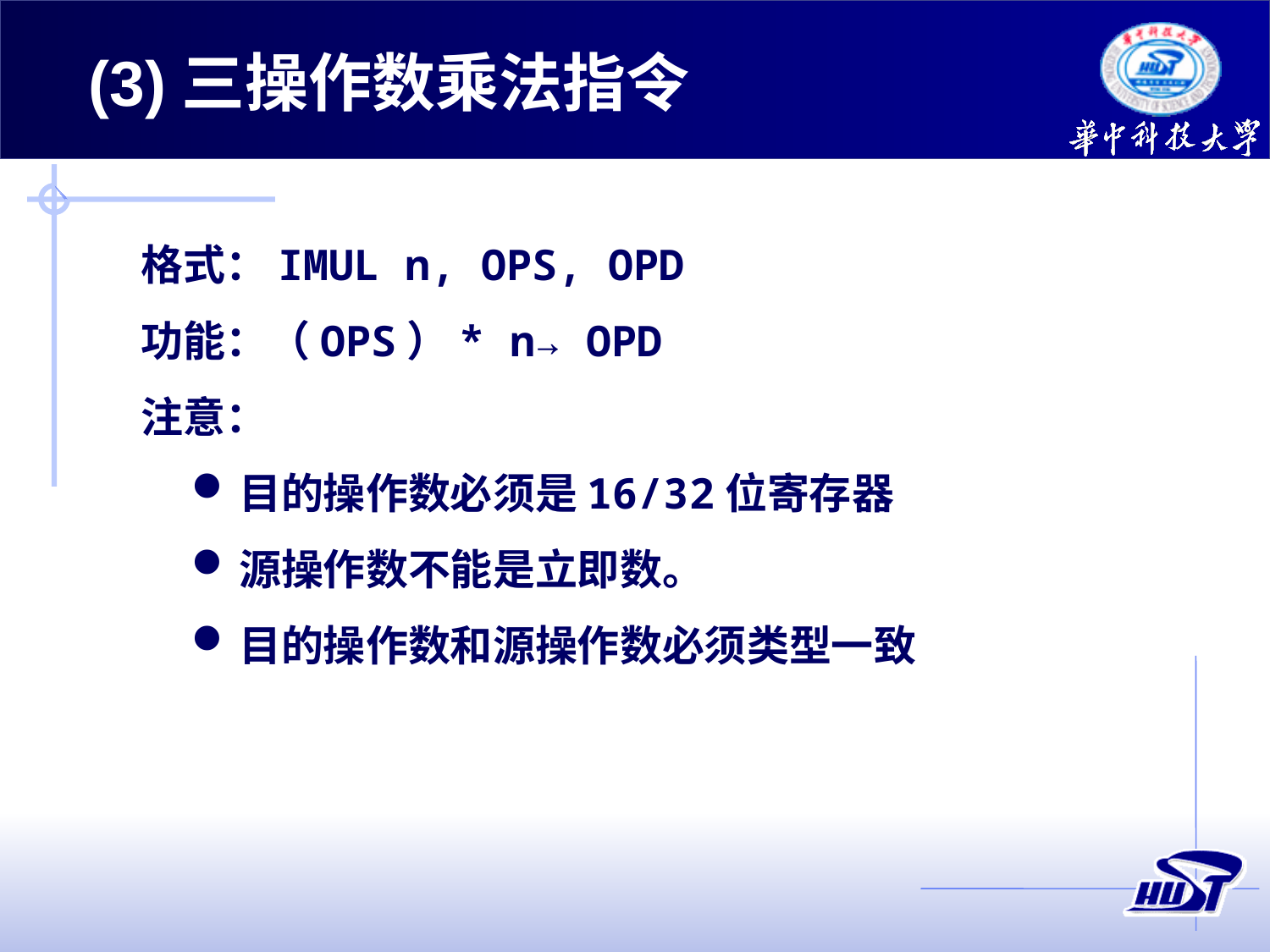

(3)三操作数乘法指令
格式：IMUL n, OPS, OPD
功能：（OPS）* n→ OPD
注意：
目的操作数必须是16/32位寄存器
源操作数不能是立即数。
目的操作数和源操作数必须类型一致